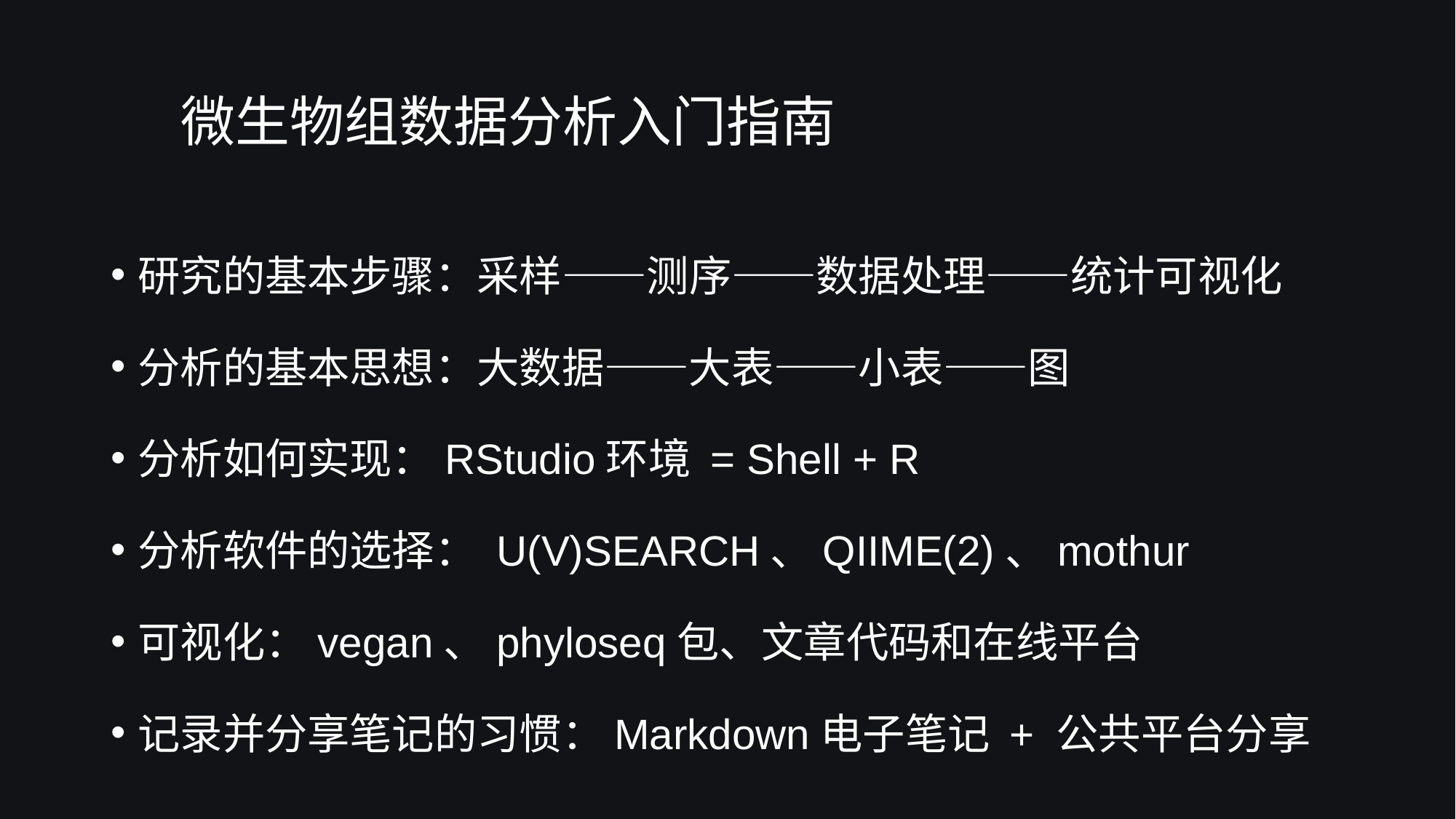

微生物组数据分析入门指南
研究的基本步骤：采样——测序——数据处理——统计可视化
分析的基本思想：大数据——大表——小表——图
分析如何实现：RStudio环境 = Shell + R
分析软件的选择： U(V)SEARCH、QIIME(2)、mothur
可视化：vegan、phyloseq包、文章代码和在线平台
记录并分享笔记的习惯：Markdown电子笔记 + 公共平台分享